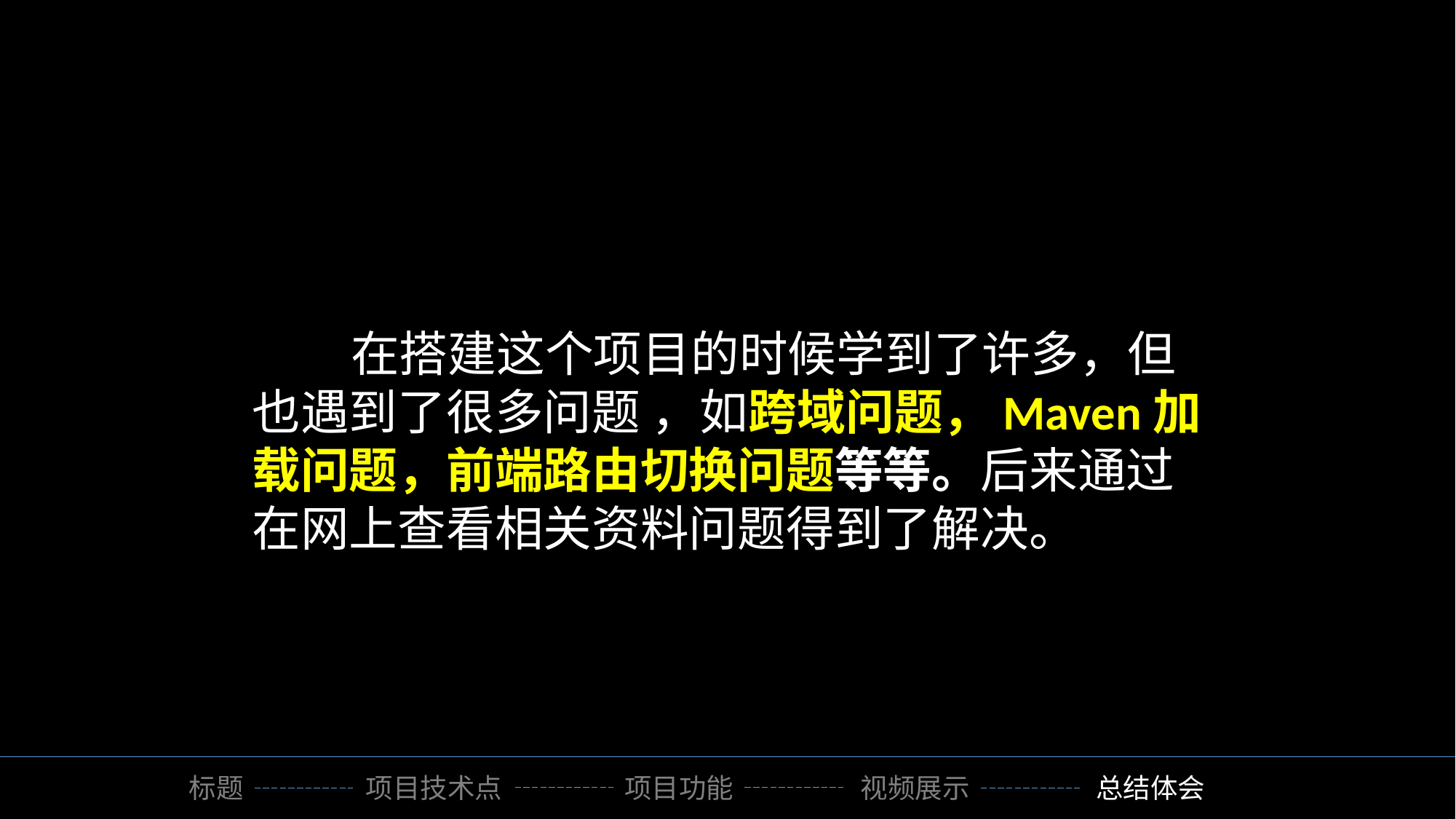

在搭建这个项目的时候学到了许多，但也遇到了很多问题 ，如跨域问题，Maven加载问题，前端路由切换问题等等。后来通过在网上查看相关资料问题得到了解决。
标题
项目技术点
项目功能
视频展示
总结体会